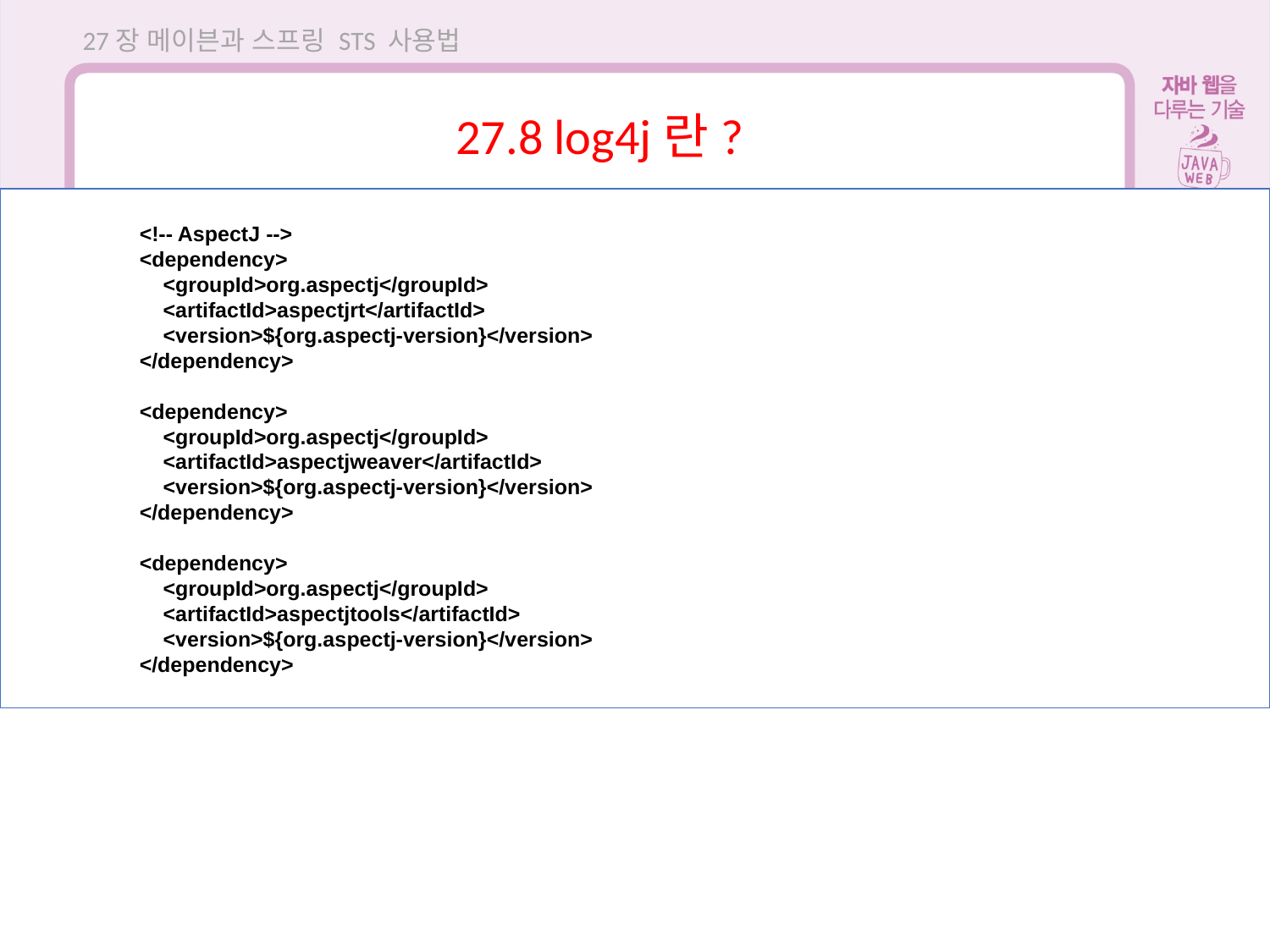

27장 메이븐과 스프링 STS 사용법
27.8 log4j란?

	<!-- AspectJ -->
	<dependency>
	    <groupId>org.aspectj</groupId>
	    <artifactId>aspectjrt</artifactId>
	    <version>${org.aspectj-version}</version>
	</dependency>

	<dependency>
	    <groupId>org.aspectj</groupId>
	    <artifactId>aspectjweaver</artifactId>
	    <version>${org.aspectj-version}</version>
	</dependency>

	<dependency>
	    <groupId>org.aspectj</groupId>
	    <artifactId>aspectjtools</artifactId>
	    <version>${org.aspectj-version}</version>
	</dependency>